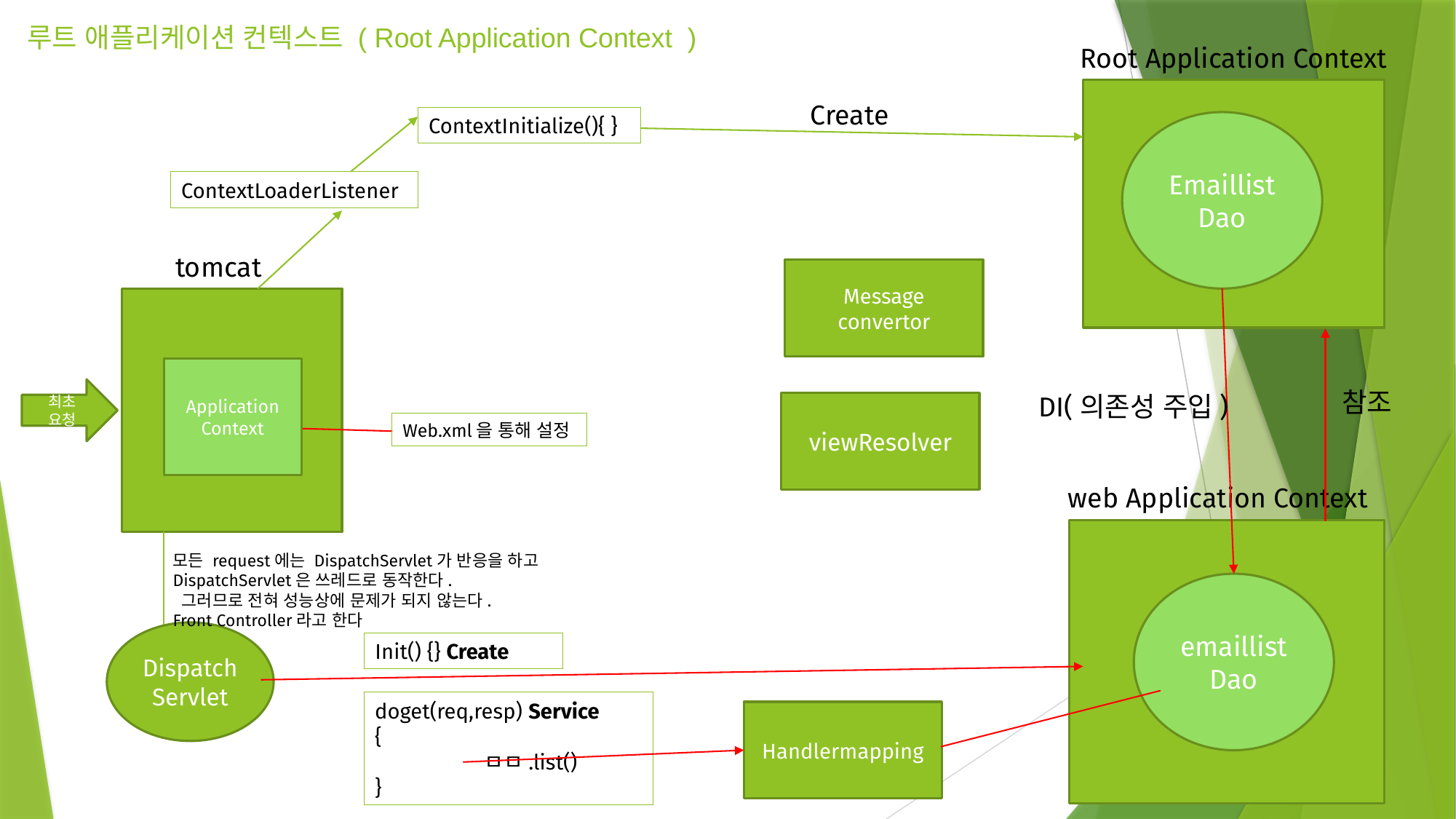

# 루트 애플리케이션 컨텍스트 ( Root Application Context  )
Root Application Context

Create
ContextInitialize(){ }
EmaillistDao
ContextLoaderListener
tomcat
Message convertor

Application Context
최초
요청
참조
DI(의존성 주입)
viewResolver
Web.xml을 통해 설정
web Application Context

모든 request에는 DispatchServlet가 반응을 하고
DispatchServlet은 쓰레드로 동작한다.
 그러므로 전혀 성능상에 문제가 되지 않는다.
Front Controller라고 한다
emaillistDao
DispatchServlet
Init() {} Create
doget(req,resp) Service
{
 	ㅁㅁ.list()
}
Handlermapping